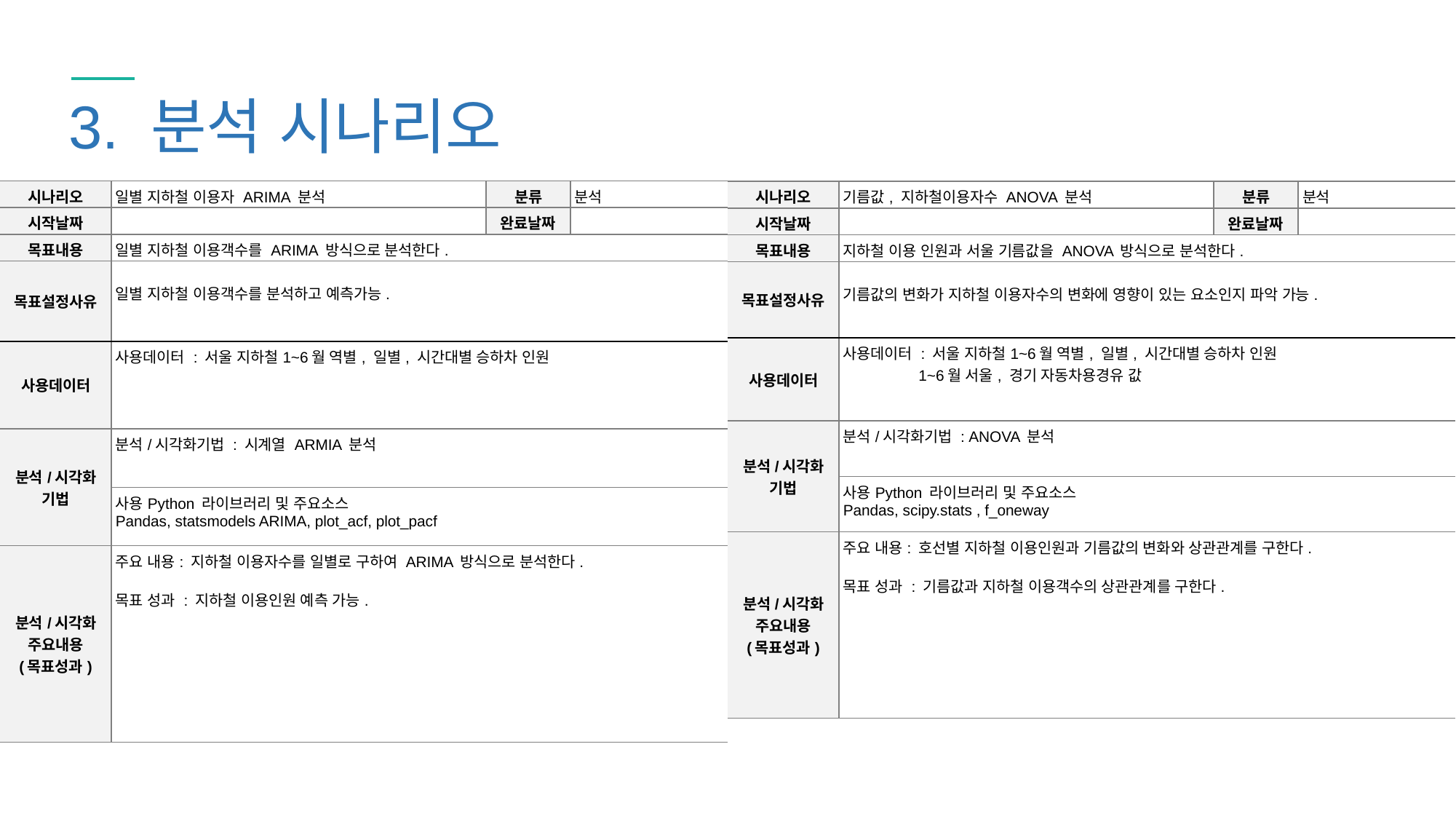

3. 분석 시나리오
| 시나리오 | 일별 지하철 이용자 ARIMA 분석 | 분류 | 분석 |
| --- | --- | --- | --- |
| 시작날짜 |  | 완료날짜 |  |
| 목표내용 | 일별 지하철 이용객수를 ARIMA 방식으로 분석한다. |  |  |
| 목표설정사유 | 일별 지하철 이용객수를 분석하고 예측가능. |  |  |
| 사용데이터 | 사용데이터 : 서울 지하철1~6월 역별, 일별, 시간대별 승하차 인원 |  |  |
| 분석/시각화 기법 | 분석/시각화기법 : 시계열 ARMIA 분석 |  |  |
|  | 사용Python 라이브러리 및 주요소스 Pandas, statsmodels ARIMA, plot\_acf, plot\_pacf |  |  |
| 분석/시각화 주요내용 (목표성과) | 주요 내용: 지하철 이용자수를 일별로 구하여 ARIMA 방식으로 분석한다. 목표 성과 : 지하철 이용인원 예측 가능. |  |  |
| 시나리오 | 기름값, 지하철이용자수 ANOVA 분석 | 분류 | 분석 |
| --- | --- | --- | --- |
| 시작날짜 |  | 완료날짜 |  |
| 목표내용 | 지하철 이용 인원과 서울 기름값을 ANOVA 방식으로 분석한다. |  |  |
| 목표설정사유 | 기름값의 변화가 지하철 이용자수의 변화에 영향이 있는 요소인지 파악 가능. |  |  |
| 사용데이터 | 사용데이터 : 서울 지하철1~6월 역별, 일별, 시간대별 승하차 인원 1~6월 서울, 경기 자동차용경유 값 |  |  |
| 분석/시각화 기법 | 분석/시각화기법 : ANOVA 분석 |  |  |
|  | 사용Python 라이브러리 및 주요소스 Pandas, scipy.stats , f\_oneway |  |  |
| 분석/시각화 주요내용 (목표성과) | 주요 내용: 호선별 지하철 이용인원과 기름값의 변화와 상관관계를 구한다. 목표 성과 : 기름값과 지하철 이용객수의 상관관계를 구한다. |  |  |